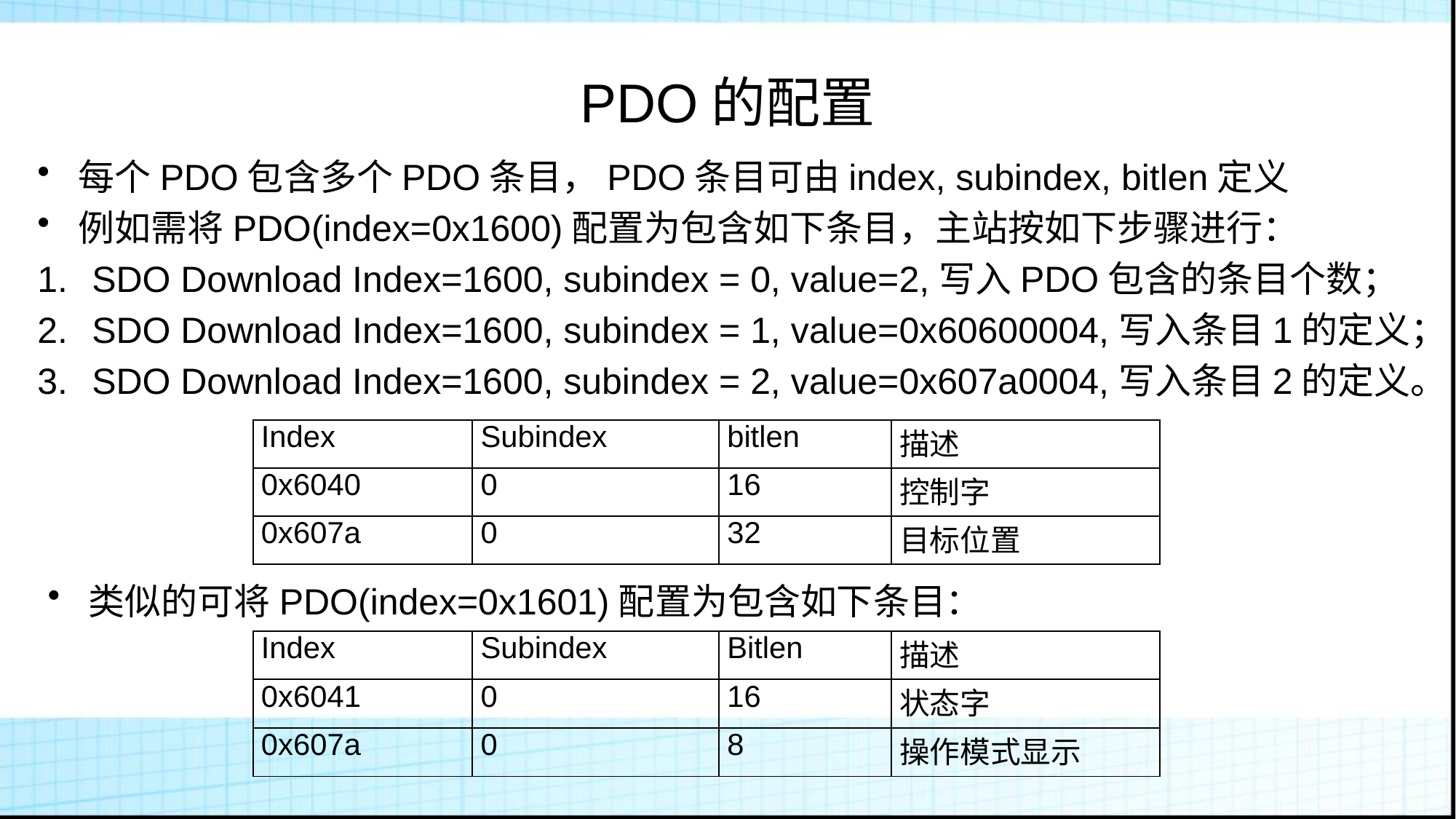

# PDO的配置
每个PDO包含多个PDO条目，PDO条目可由index, subindex, bitlen定义
例如需将PDO(index=0x1600)配置为包含如下条目，主站按如下步骤进行：
SDO Download Index=1600, subindex = 0, value=2,写入PDO包含的条目个数；
SDO Download Index=1600, subindex = 1, value=0x60600004,写入条目1的定义；
SDO Download Index=1600, subindex = 2, value=0x607a0004,写入条目2的定义。
| Index | Subindex | bitlen | 描述 |
| --- | --- | --- | --- |
| 0x6040 | 0 | 16 | 控制字 |
| 0x607a | 0 | 32 | 目标位置 |
类似的可将PDO(index=0x1601)配置为包含如下条目：
| Index | Subindex | Bitlen | 描述 |
| --- | --- | --- | --- |
| 0x6041 | 0 | 16 | 状态字 |
| 0x607a | 0 | 8 | 操作模式显示 |